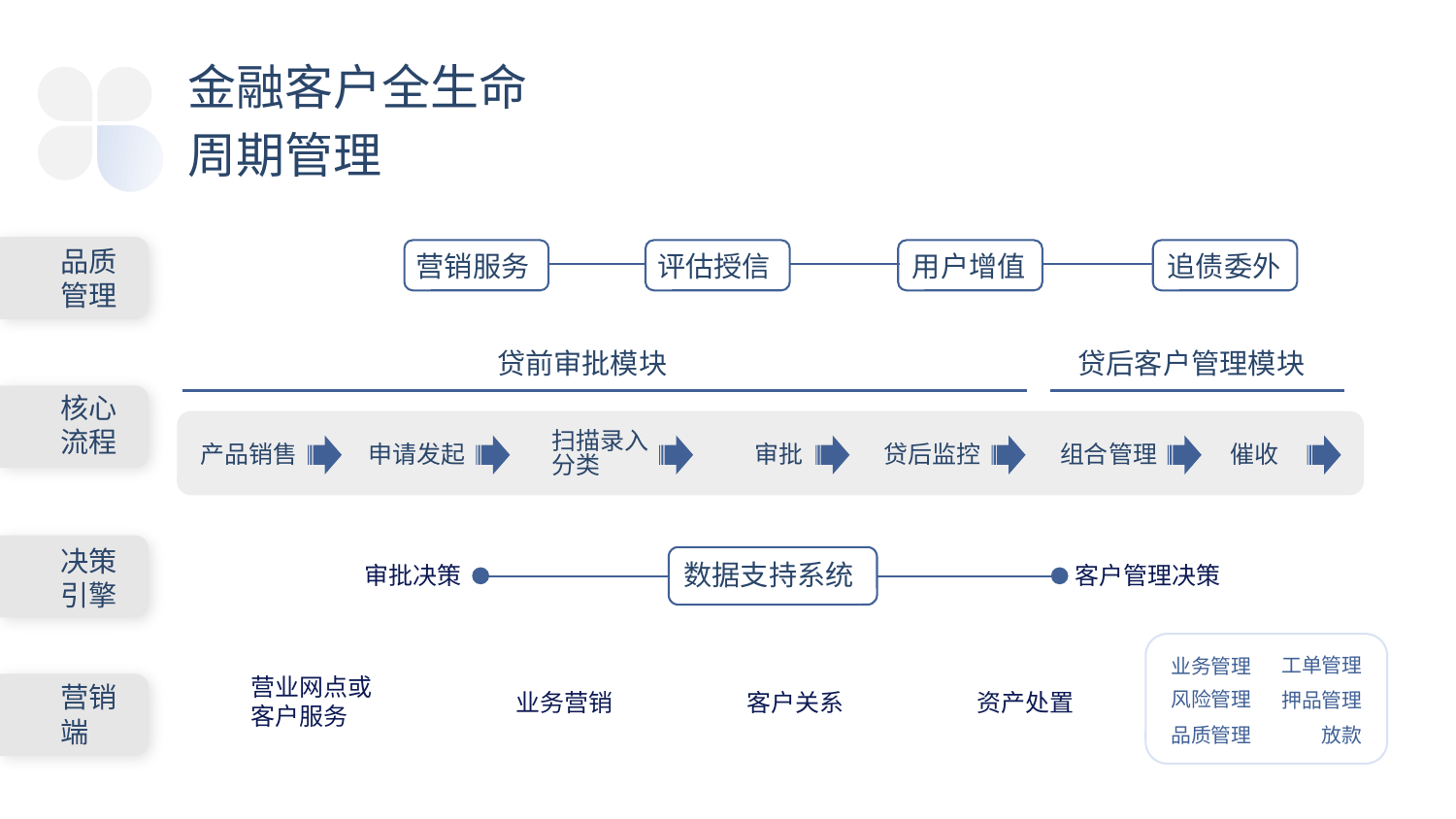

金融客户全生命
周期管理

品质管理

营销服务
评估授信
用户增值
追债委外

贷前审批模块
贷后客户管理模块

核心流程

扫描录入
分类
产品销售
申请发起
审批
贷后监控
组合管理
催收

决策引擎

数据支持系统
审批决策
客户管理决策

工单管理
业务管理
营业网点或客户服务
营销端
业务营销
客户关系
资产处置
风险管理
押品管理
品质管理
放款